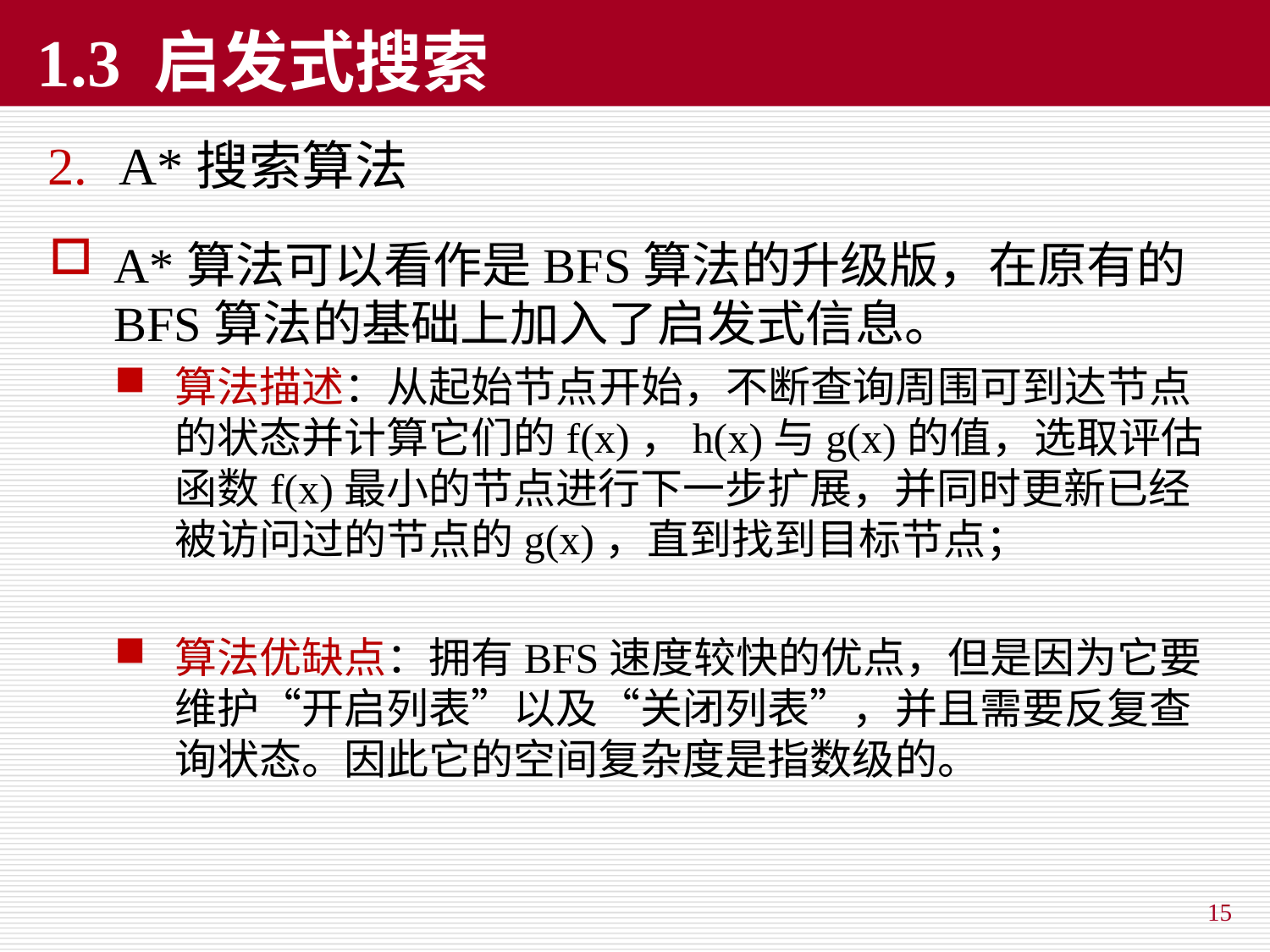

# 1.3 启发式搜索
A*搜索算法

A*算法可以看作是BFS算法的升级版，在原有的BFS算法的基础上加入了启发式信息。
算法描述：从起始节点开始，不断查询周围可到达节点的状态并计算它们的f(x)，h(x)与g(x)的值，选取评估函数f(x)最小的节点进行下一步扩展，并同时更新已经被访问过的节点的g(x)，直到找到目标节点；

算法优缺点：拥有BFS速度较快的优点，但是因为它要维护“开启列表”以及“关闭列表”，并且需要反复查询状态。因此它的空间复杂度是指数级的。

15